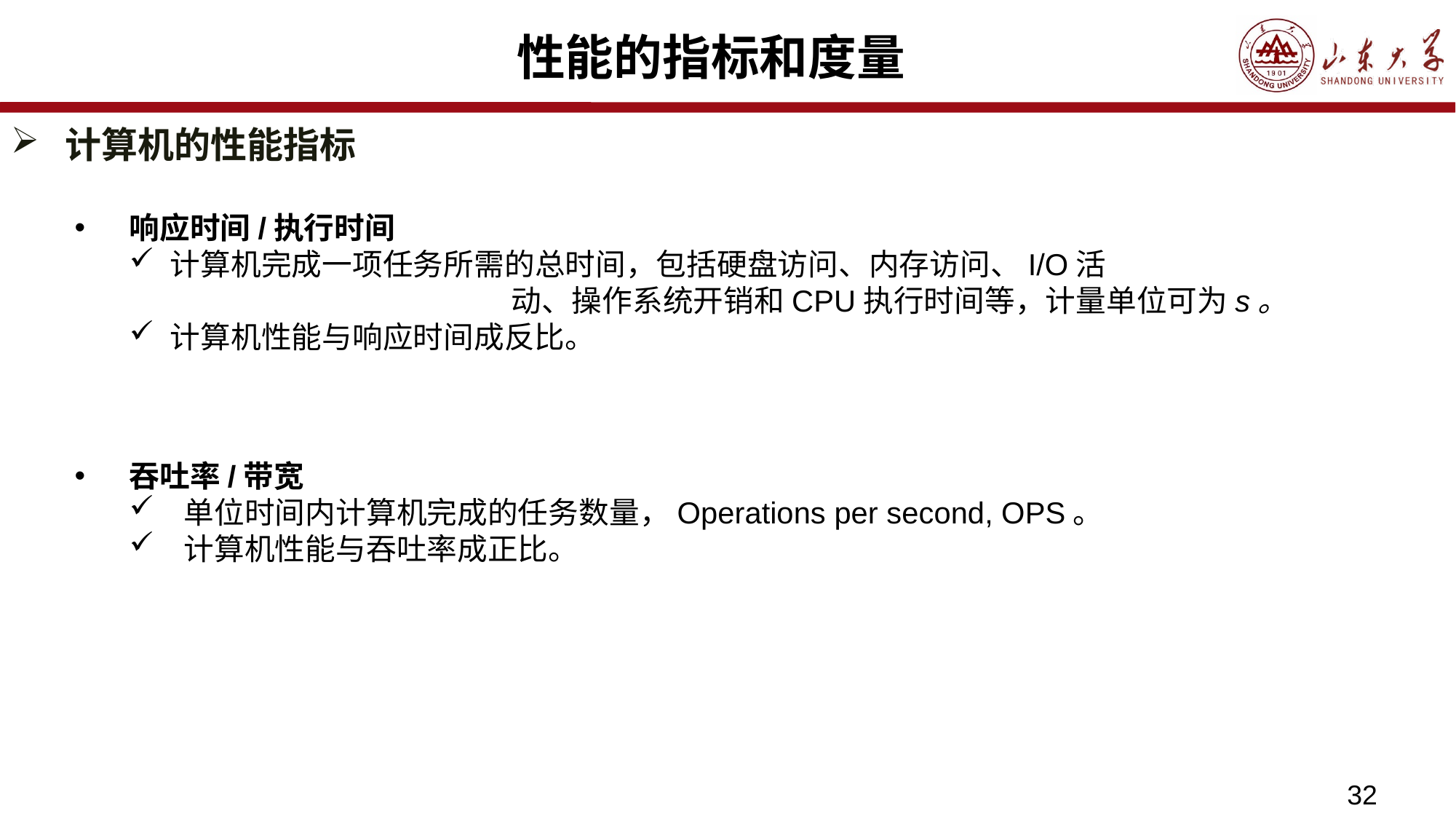

# 性能的指标和度量
计算机的性能指标

响应时间/执行时间
计算机完成一项任务所需的总时间，包括硬盘访问、内存访问、I/O活					  动、操作系统开销和CPU执行时间等，计量单位可为s。
计算机性能与响应时间成反比。
吞吐率/带宽
单位时间内计算机完成的任务数量，Operations per second, OPS。
计算机性能与吞吐率成正比。
32